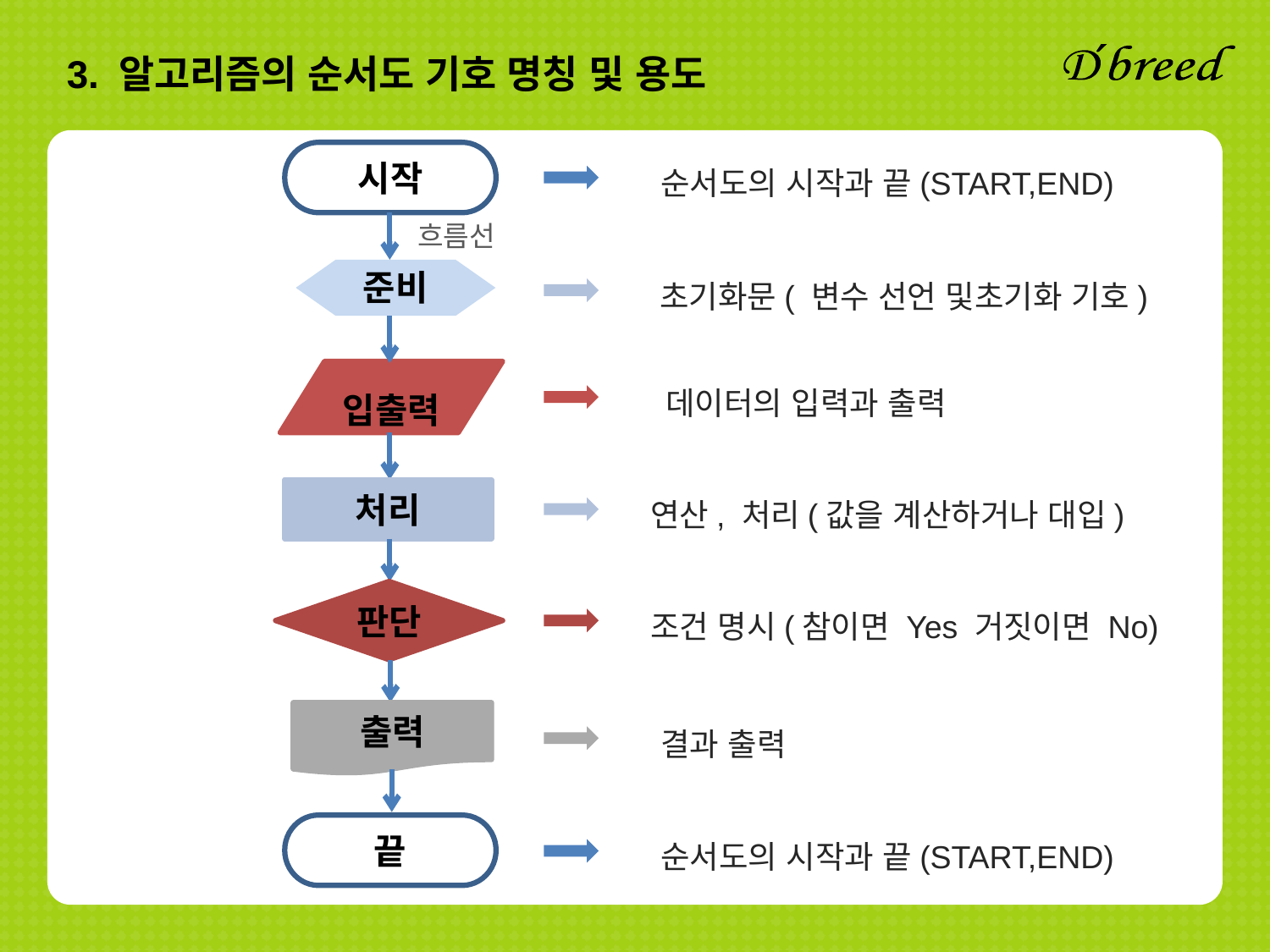

3. 알고리즘의 순서도 기호 명칭 및 용도
시작
순서도의 시작과 끝(START,END)

흐름선
준비
초기화문( 변수 선언 및초기화 기호)

 입출력
데이터의 입력과 출력

처리
연산, 처리(값을 계산하거나 대입)

판단
조건 명시(참이면 Yes 거짓이면 No)

출력
결과 출력

끝
순서도의 시작과 끝(START,END)